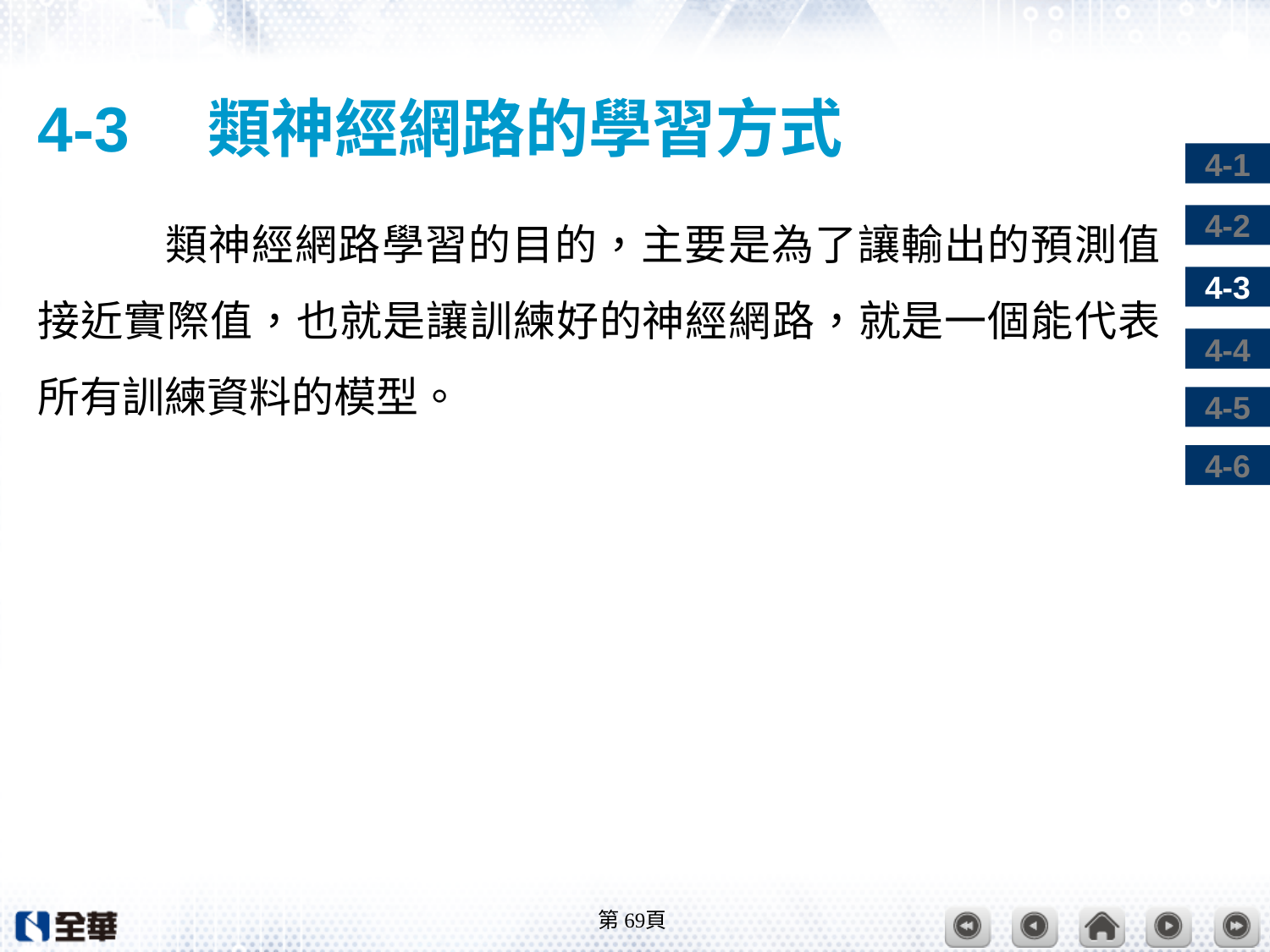

# 4-3　類神經網路的學習方式
	類神經網路學習的目的，主要是為了讓輸出的預測值接近實際值，也就是讓訓練好的神經網路，就是一個能代表所有訓練資料的模型。